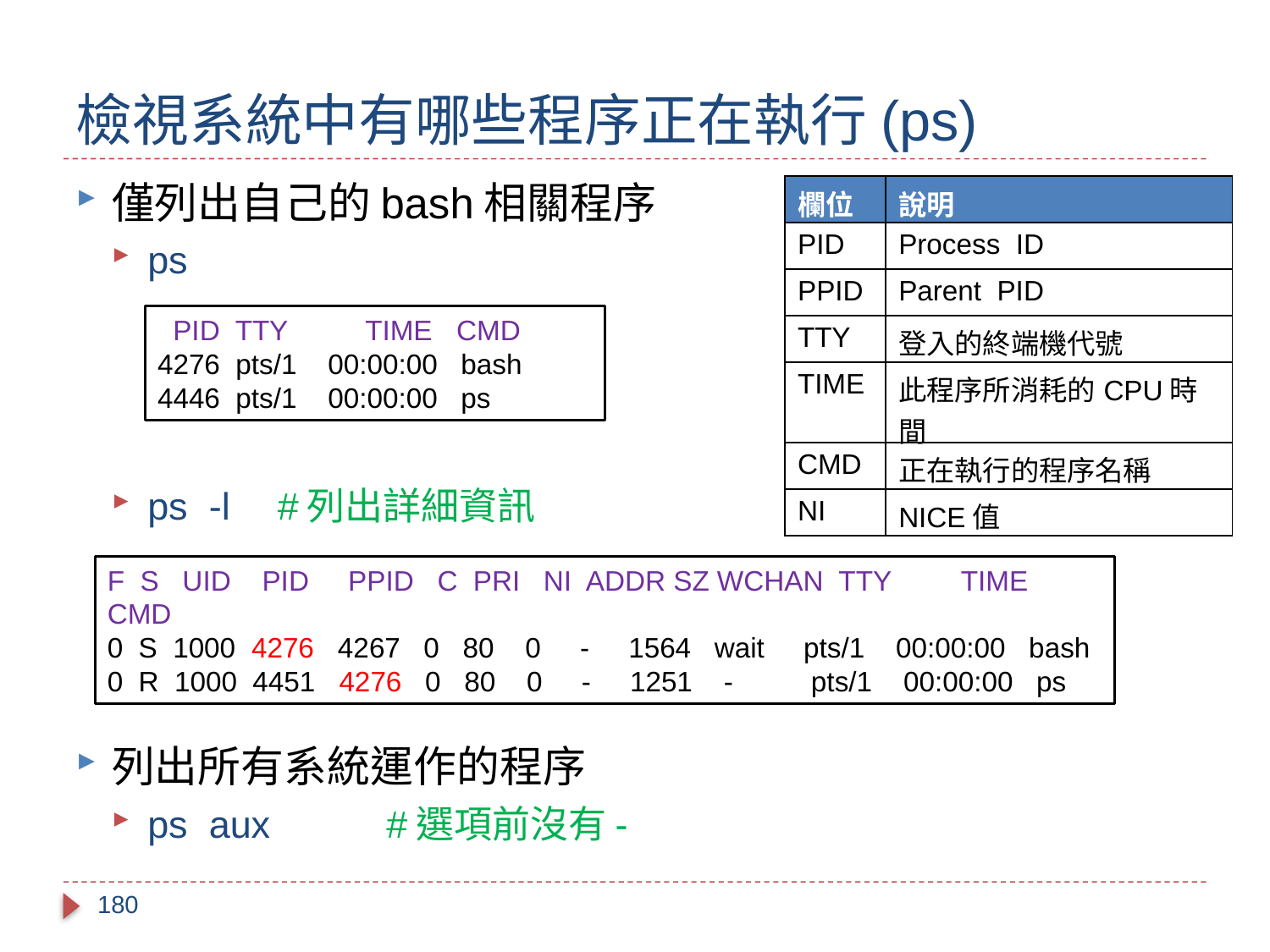

# 檢視系統中有哪些程序正在執行(ps)
僅列出自己的bash相關程序
ps

ps  -l  	 #列出詳細資訊

列出所有系統運作的程序
ps  aux	#選項前沒有-

| 欄位 | 說明 |
| --- | --- |
| PID | Process ID |
| PPID | Parent PID |
| TTY | 登入的終端機代號 |
| TIME | 此程序所消耗的CPU時間 |
| CMD | 正在執行的程序名稱 |
| NI | NICE值 |
  PID  TTY          TIME   CMD
4276  pts/1    00:00:00   bash
4446  pts/1    00:00:00   ps
F  S   UID    PID     PPID   C  PRI   NI  ADDR SZ WCHAN  TTY         TIME   CMD
0  S  1000  4276   4267   0   80    0     -     1564   wait     pts/1    00:00:00   bash
0  R  1000  4451   4276   0   80    0     -     1251    -          pts/1    00:00:00   ps
180